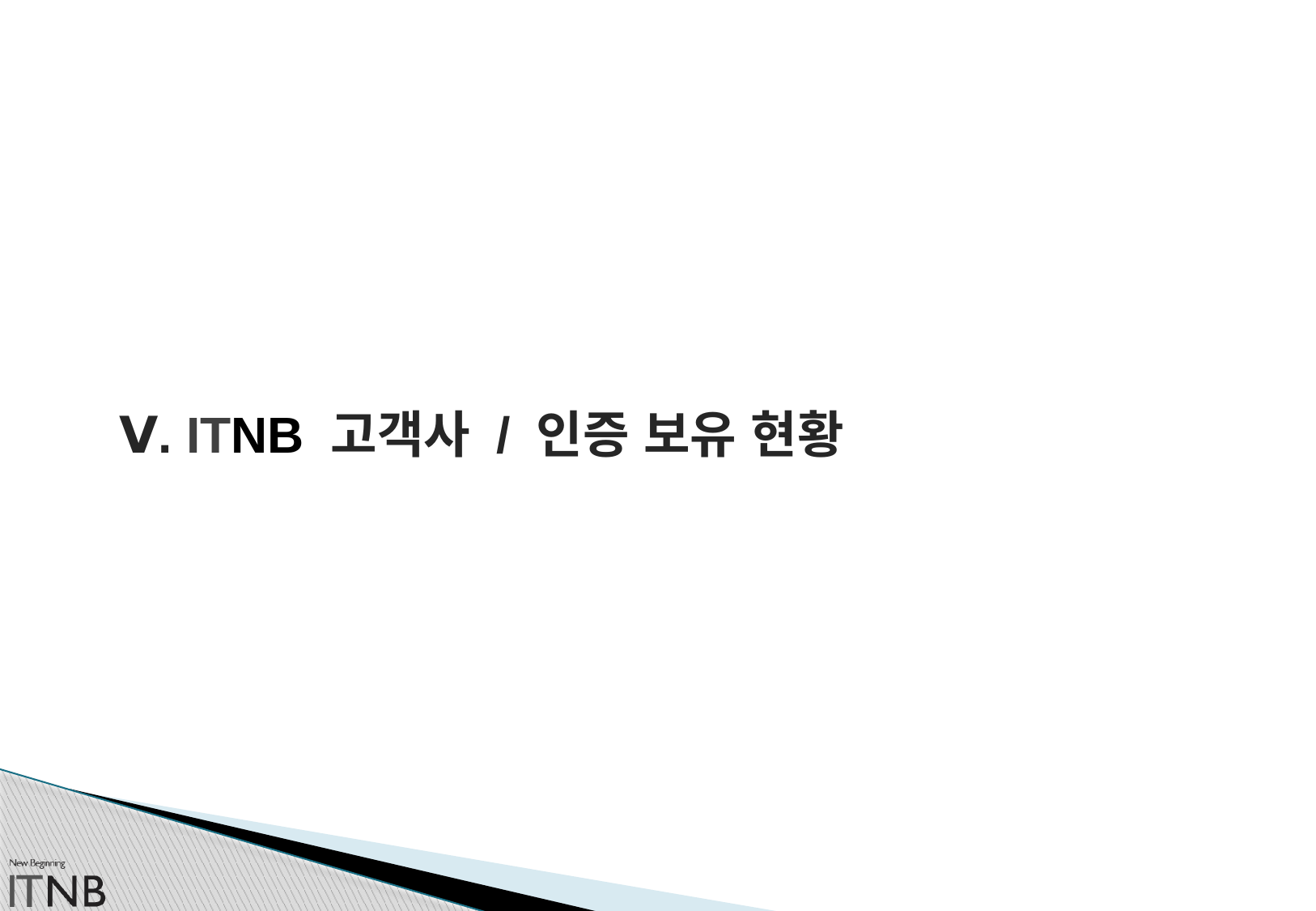

Ⅴ. ITNB 고객사 / 인증 보유 현황